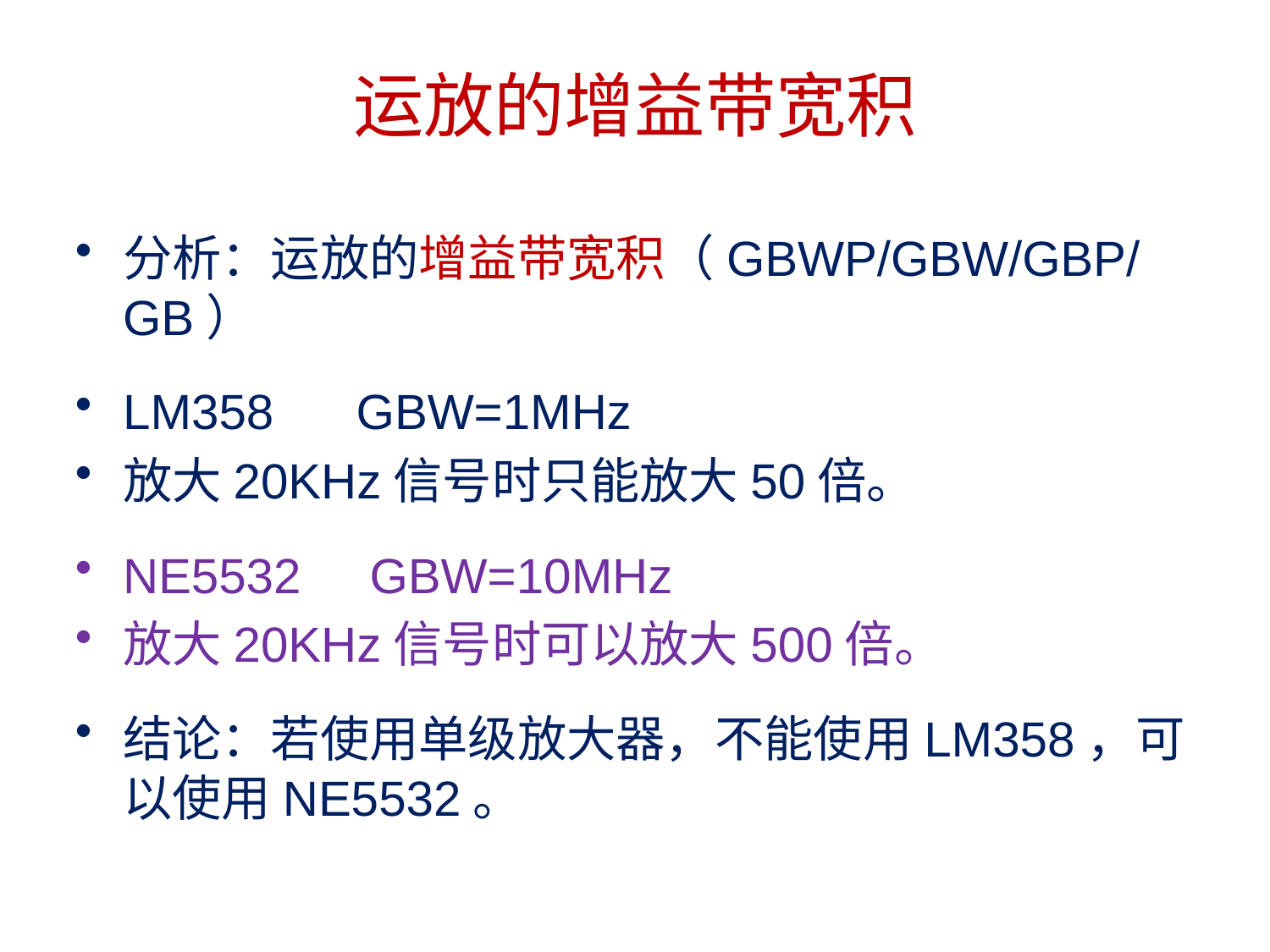

# 运放的增益带宽积
分析：运放的增益带宽积（GBWP/GBW/GBP/GB）
LM358      GBW=1MHz
放大20KHz信号时只能放大50倍。
NE5532     GBW=10MHz
放大20KHz信号时可以放大500倍。
结论：若使用单级放大器，不能使用LM358，可以使用NE5532。